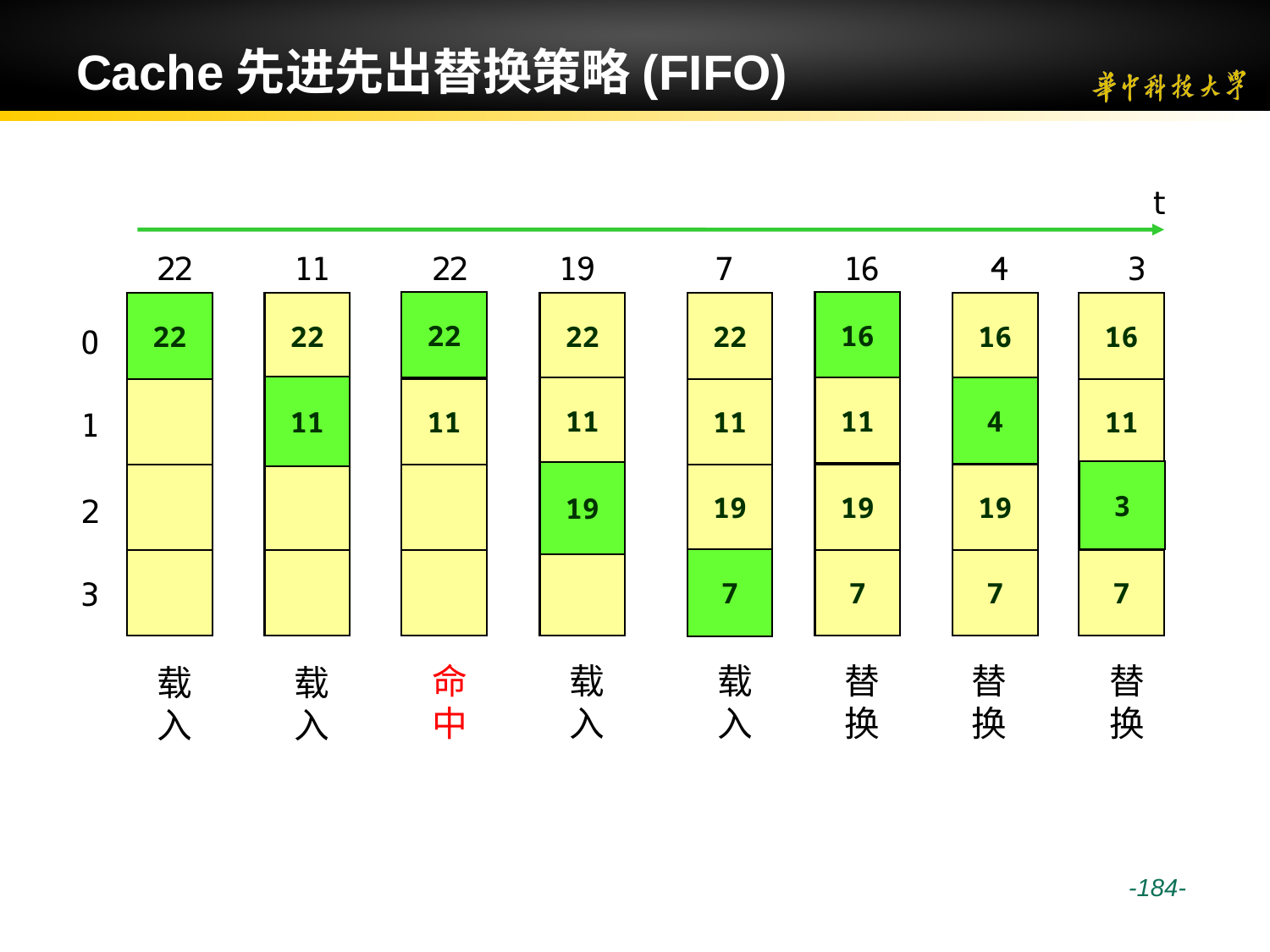

# Cache先进先出替换策略(FIFO)

t

22
11
22
19
7
16
4
3
22
16

22
22

22
11

22
11

22
11
19

22
11
19
7
16
11
19
7
16
11
19
7
0
1
2
3
11
4
3
19
7
命中
载入
载入
替换
替换
替换
载入
载入
 -184-